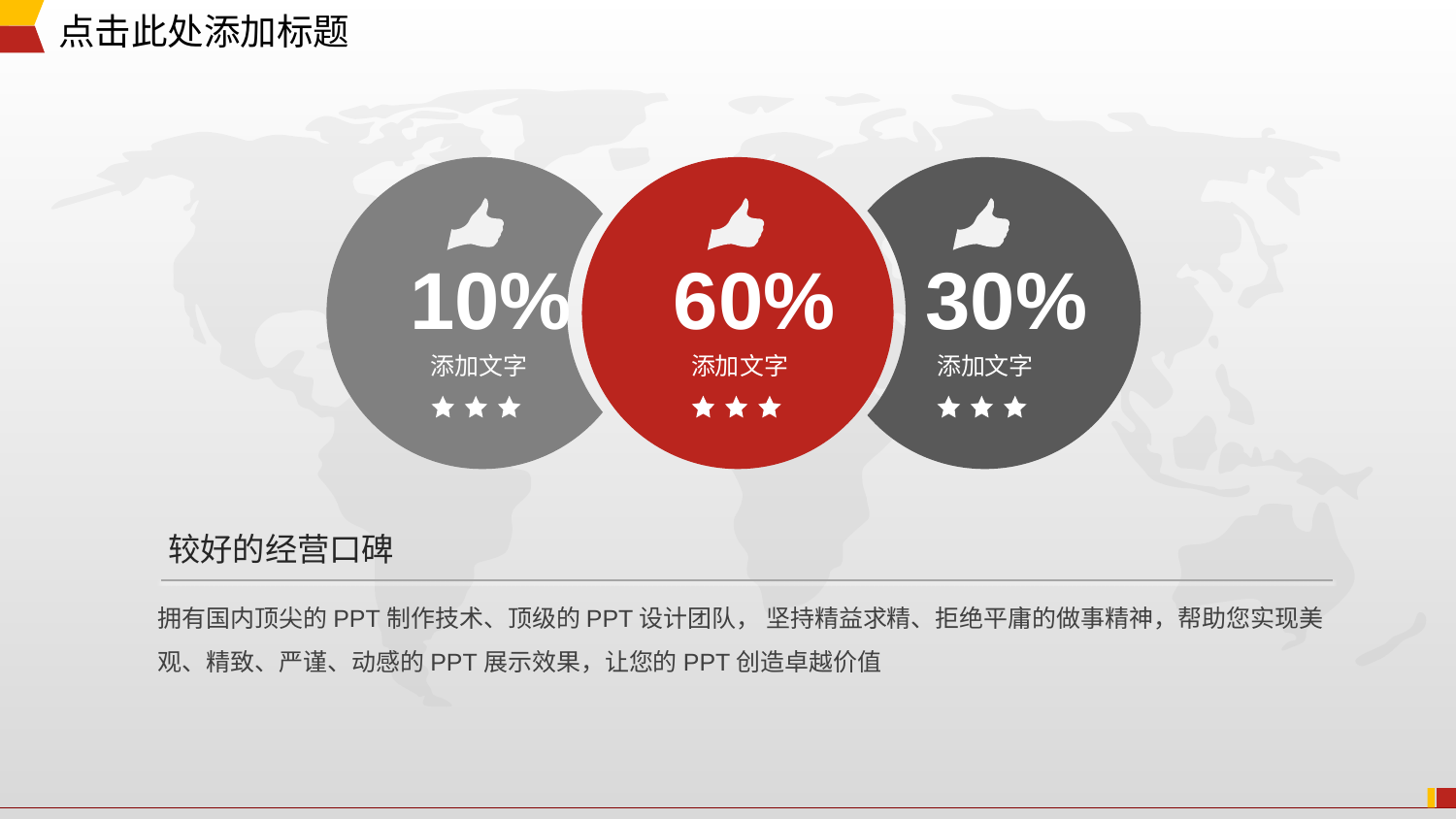

添加文字

10%

添加文字

60%

添加文字

30%
较好的经营口碑
拥有国内顶尖的PPT制作技术、顶级的PPT设计团队， 坚持精益求精、拒绝平庸的做事精神，帮助您实现美观、精致、严谨、动感的PPT展示效果，让您的PPT创造卓越价值